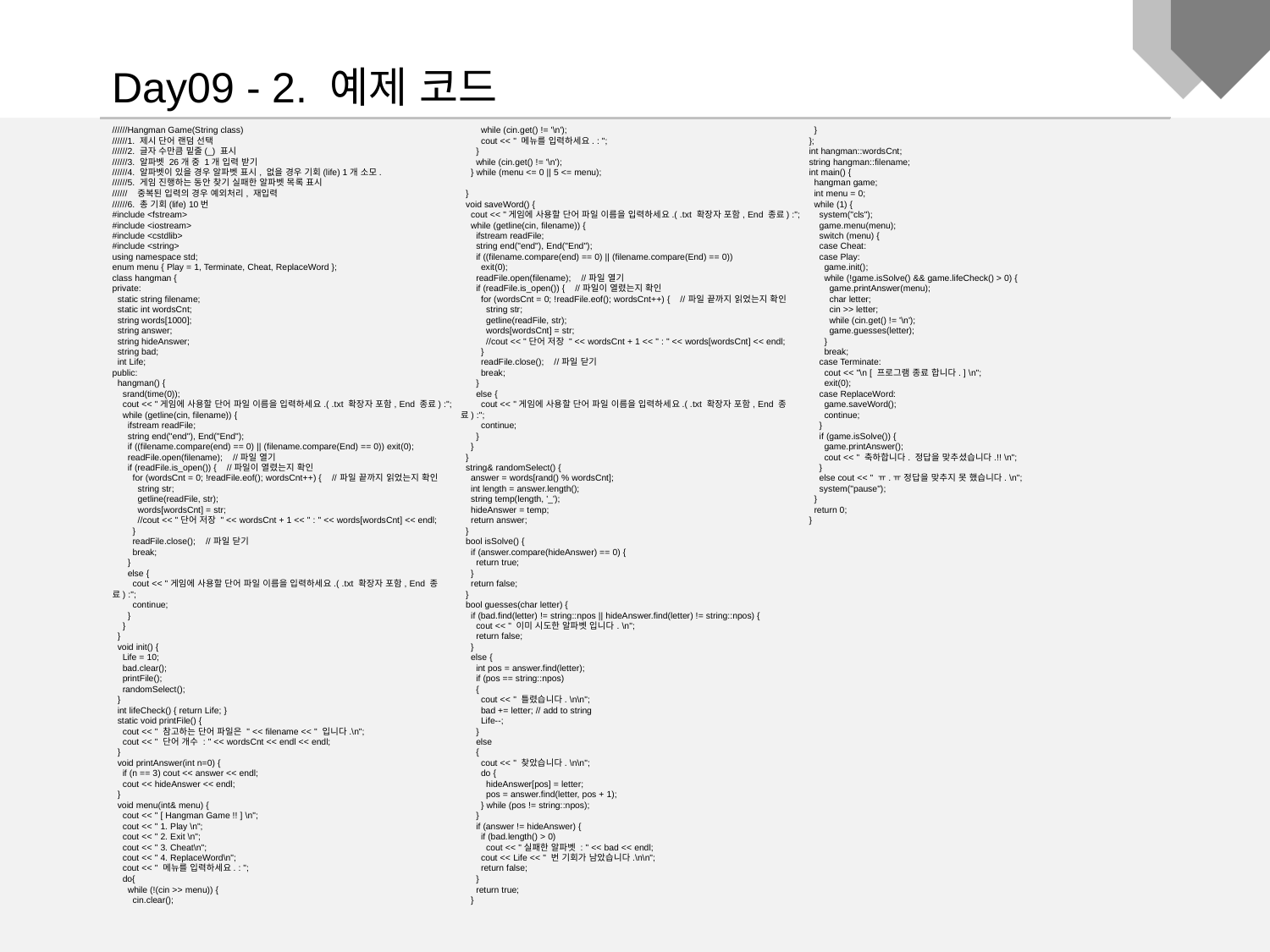

Day09 - 2. 예제 코드
//////Hangman Game(String class)
//////1. 제시 단어 랜덤 선택
//////2. 글자 수만큼 밑줄(_) 표시
//////3. 알파벳 26개 중 1개 입력 받기
//////4. 알파벳이 있을 경우 알파벳 표시, 없을 경우 기회(life) 1개 소모.
//////5. 게임 진행하는 동안 찾기 실패한 알파벳 목록 표시
//////   중복된 입력의 경우 예외처리, 재입력
//////6. 총 기회(life) 10번
#include <fstream>
#include <iostream>
#include <cstdlib>
#include <string>
using namespace std;
enum menu { Play = 1, Terminate, Cheat, ReplaceWord };
class hangman {
private:
  static string filename;
  static int wordsCnt;
  string words[1000];
  string answer;
  string hideAnswer;
  string bad;
  int Life;
public:
  hangman() {
    srand(time(0));
    cout << "게임에 사용할 단어 파일 이름을 입력하세요.( .txt 확장자 포함, End 종료) :";
    while (getline(cin, filename)) {
      ifstream readFile;
      string end("end"), End("End");
      if ((filename.compare(end) == 0) || (filename.compare(End) == 0)) exit(0);
      readFile.open(filename);    //파일 열기
      if (readFile.is_open()) {    //파일이 열렸는지 확인
        for (wordsCnt = 0; !readFile.eof(); wordsCnt++) {    //파일 끝까지 읽었는지 확인
          string str;
          getline(readFile, str);
          words[wordsCnt] = str;
          //cout << "단어 저장 " << wordsCnt + 1 << " : " << words[wordsCnt] << endl;
        }
        readFile.close();    //파일 닫기
        break;
      }
      else {
        cout << "게임에 사용할 단어 파일 이름을 입력하세요.( .txt 확장자 포함, End 종료) :";
        continue;
      }
    }
  }
  void init() {
    Life = 10;
    bad.clear();
    printFile();
    randomSelect();
  }
  int lifeCheck() { return Life; }
  static void printFile() {
    cout << " 참고하는 단어 파일은 " << filename << " 입니다.\n";
    cout << " 단어 개수 : " << wordsCnt << endl << endl;
  }
  void printAnswer(int n=0) {
    if (n == 3) cout << answer << endl;
    cout << hideAnswer << endl;
  }
  void menu(int& menu) {
    cout << " [ Hangman Game !! ] \n";
    cout << " 1. Play \n";
    cout << " 2. Exit \n";
    cout << " 3. Cheat\n";
    cout << " 4. ReplaceWord\n";
    cout << " 메뉴를 입력하세요. : ";
    do{
      while (!(cin >> menu)) {
        cin.clear();
        while (cin.get() != '\n');
        cout << " 메뉴를 입력하세요. : ";
      }
      while (cin.get() != '\n');
    } while (menu <= 0 || 5 <= menu);

  }
  void saveWord() {
    cout << "게임에 사용할 단어 파일 이름을 입력하세요.( .txt 확장자 포함, End 종료) :";
    while (getline(cin, filename)) {
      ifstream readFile;
      string end("end"), End("End");
      if ((filename.compare(end) == 0) || (filename.compare(End) == 0))
        exit(0);
      readFile.open(filename);    //파일 열기
      if (readFile.is_open()) {    //파일이 열렸는지 확인
        for (wordsCnt = 0; !readFile.eof(); wordsCnt++) {    //파일 끝까지 읽었는지 확인
          string str;
          getline(readFile, str);
          words[wordsCnt] = str;
          //cout << "단어 저장 " << wordsCnt + 1 << " : " << words[wordsCnt] << endl;
        }
        readFile.close();    //파일 닫기
        break;
      }
      else {
        cout << "게임에 사용할 단어 파일 이름을 입력하세요.( .txt 확장자 포함, End 종료) :";
        continue;
      }
    }
  }
  string& randomSelect() {
    answer = words[rand() % wordsCnt];
    int length = answer.length();
    string temp(length, '_');
    hideAnswer = temp;
    return answer;
  }
  bool isSolve() {
    if (answer.compare(hideAnswer) == 0) {
      return true;
    }
    return false;
  }
  bool guesses(char letter) {
    if (bad.find(letter) != string::npos || hideAnswer.find(letter) != string::npos) {
      cout << " 이미 시도한 알파벳 입니다. \n";
      return false;
    }
    else {
      int pos = answer.find(letter);
      if (pos == string::npos)
      {
        cout << " 틀렸습니다. \n\n";
        bad += letter; // add to string
        Life--;
      }
      else
      {
        cout << " 찾았습니다. \n\n";
        do {
          hideAnswer[pos] = letter;
          pos = answer.find(letter, pos + 1);
        } while (pos != string::npos);
      }
      if (answer != hideAnswer) {
        if (bad.length() > 0)
          cout << "실패한 알파벳 : " << bad << endl;
        cout << Life << " 번 기회가 남았습니다.\n\n";
        return false;
      }
      return true;
    }
  }
};
int hangman::wordsCnt;
string hangman::filename;
int main() {
  hangman game;
  int menu = 0;
  while (1) {
    system("cls");
    game.menu(menu);
    switch (menu) {
    case Cheat:
    case Play:
      game.init();
      while (!game.isSolve() && game.lifeCheck() > 0) {
        game.printAnswer(menu);
        char letter;
        cin >> letter;
        while (cin.get() != '\n');
        game.guesses(letter);
      }
      break;
    case Terminate:
      cout << "\n [ 프로그램 종료 합니다. ] \n";
      exit(0);
    case ReplaceWord:
      game.saveWord();
      continue;
    }
    if (game.isSolve()) {
      game.printAnswer();
      cout << " 축하합니다. 정답을 맞추셨습니다.!! \n";
    }
    else cout << " ㅠ.ㅠ 정답을 맞추지 못 했습니다. \n";
    system("pause");
  }
  return 0;
}